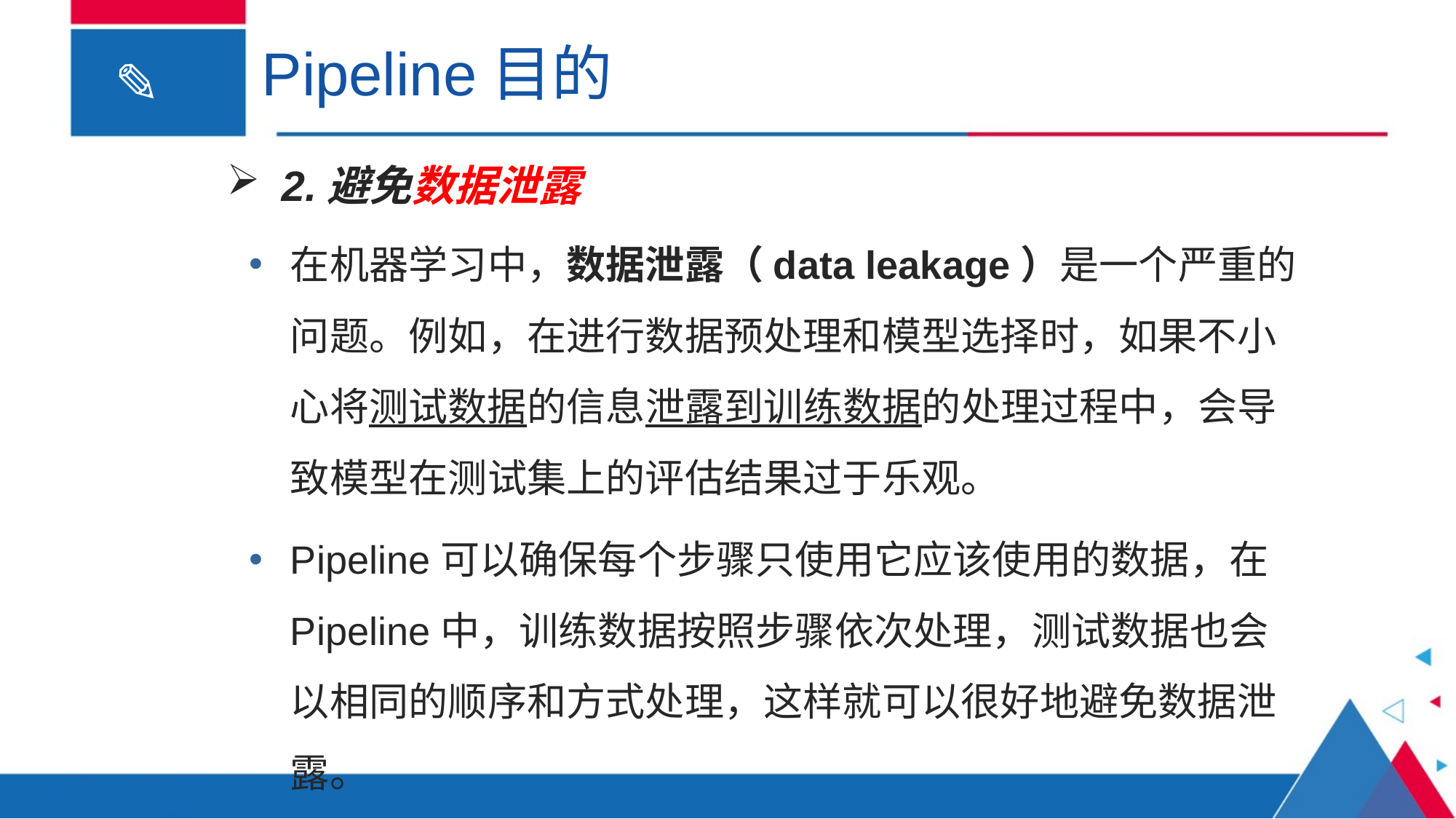

# Pipeline目的
2.避免数据泄露
在机器学习中，数据泄露（data leakage）是一个严重的问题。例如，在进行数据预处理和模型选择时，如果不小心将测试数据的信息泄露到训练数据的处理过程中，会导致模型在测试集上的评估结果过于乐观。
Pipeline可以确保每个步骤只使用它应该使用的数据，在Pipeline中，训练数据按照步骤依次处理，测试数据也会以相同的顺序和方式处理，这样就可以很好地避免数据泄露。